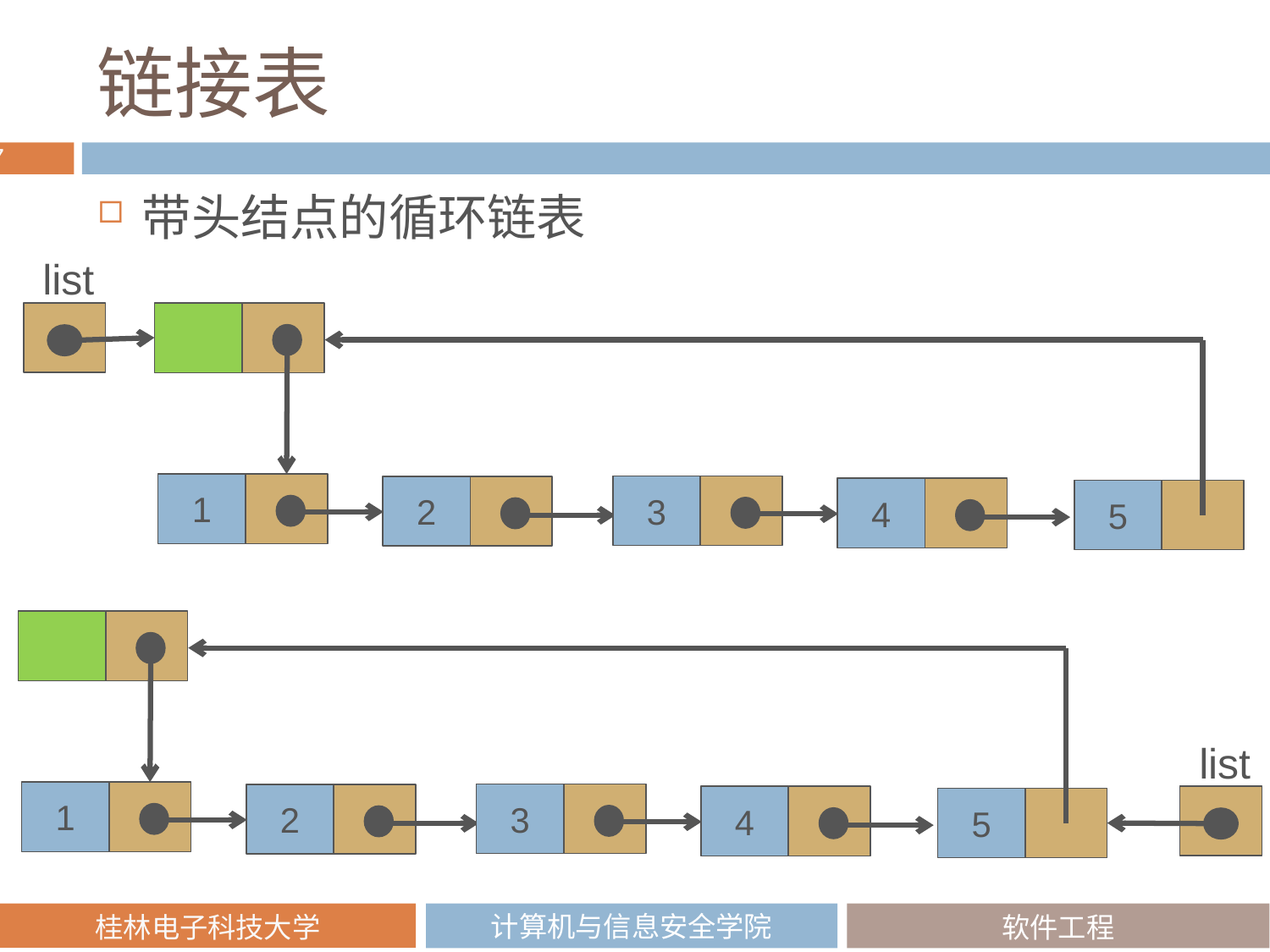

# 链接表
带头结点的循环链表
list

1

3

2

4

5

list

1

3

2

4

5